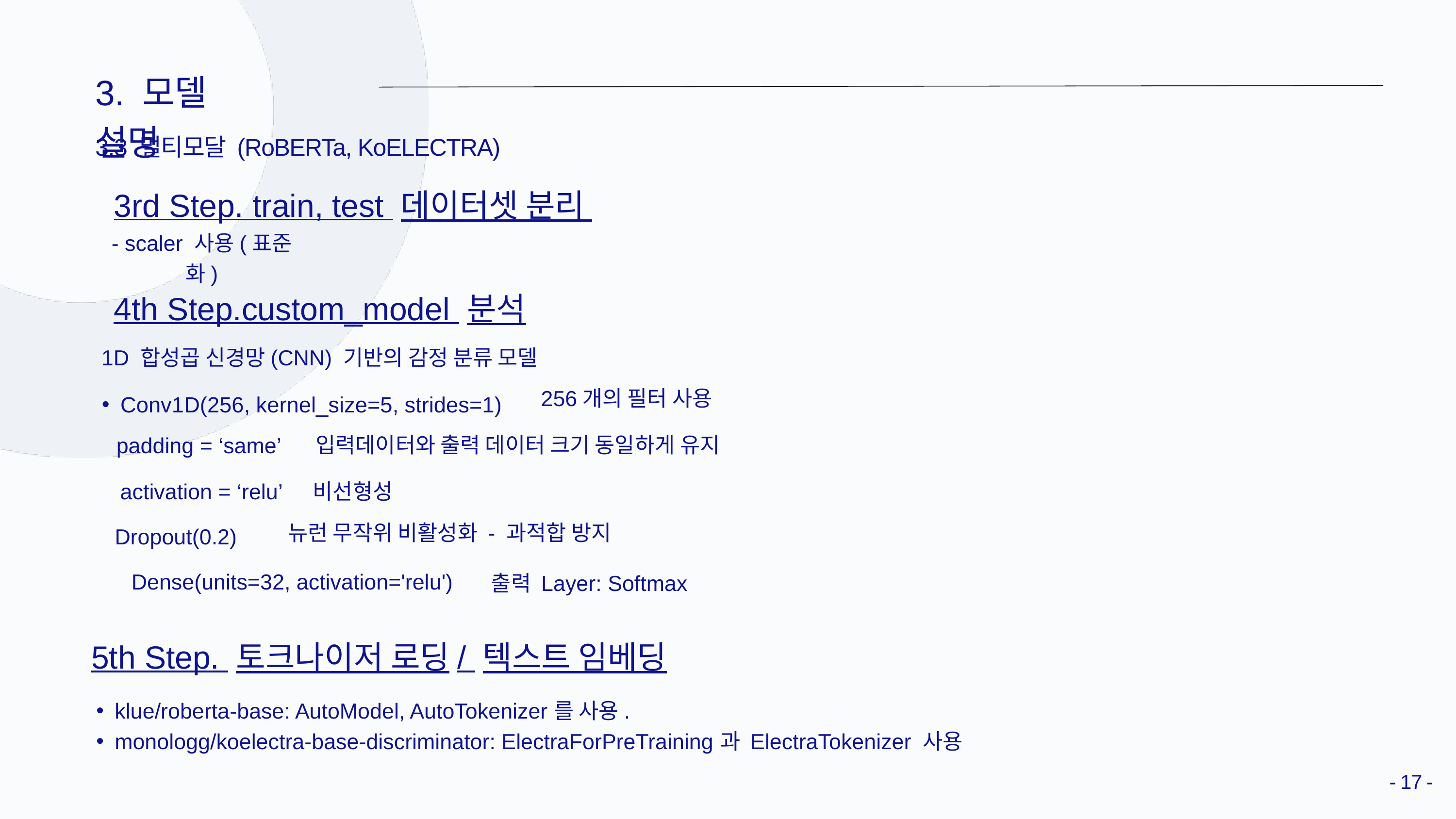

3. 모델 설명

3.3 멀티모달 (RoBERTa, KoELECTRA)
3rd Step. train, test 데이터셋 분리
- scaler 사용(표준화)
4th Step.custom_model 분석
1D 합성곱 신경망(CNN) 기반의 감정 분류 모델

256개의 필터 사용

Conv1D(256, kernel_size=5, strides=1)
padding = ‘same’
입력데이터와 출력 데이터 크기 동일하게 유지

activation = ‘relu’
비선형성
뉴런 무작위 비활성화 - 과적합 방지
Dropout(0.2)
Dense(units=32, activation='relu')
출력 Layer: Softmax
5th Step. 토크나이저 로딩/ 텍스트 임베딩
klue/roberta-base: AutoModel, AutoTokenizer를 사용.
monologg/koelectra-base-discriminator: ElectraForPreTraining과 ElectraTokenizer 사용

- 17 -